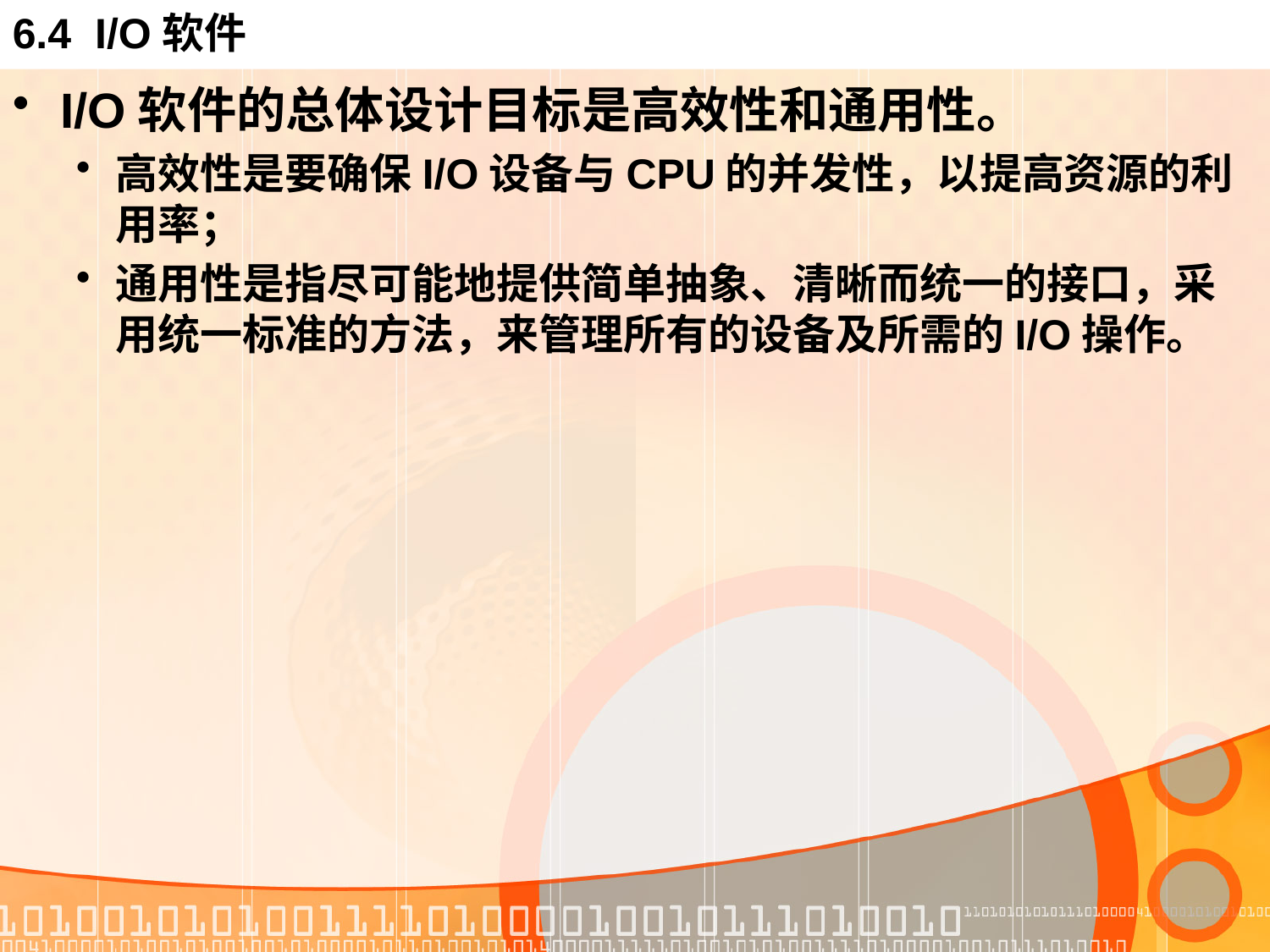

# 6.4  I/O软件
I/O软件的总体设计目标是高效性和通用性。
高效性是要确保I/O设备与CPU的并发性，以提高资源的利用率；
通用性是指尽可能地提供简单抽象、清晰而统一的接口，采用统一标准的方法，来管理所有的设备及所需的I/O操作。